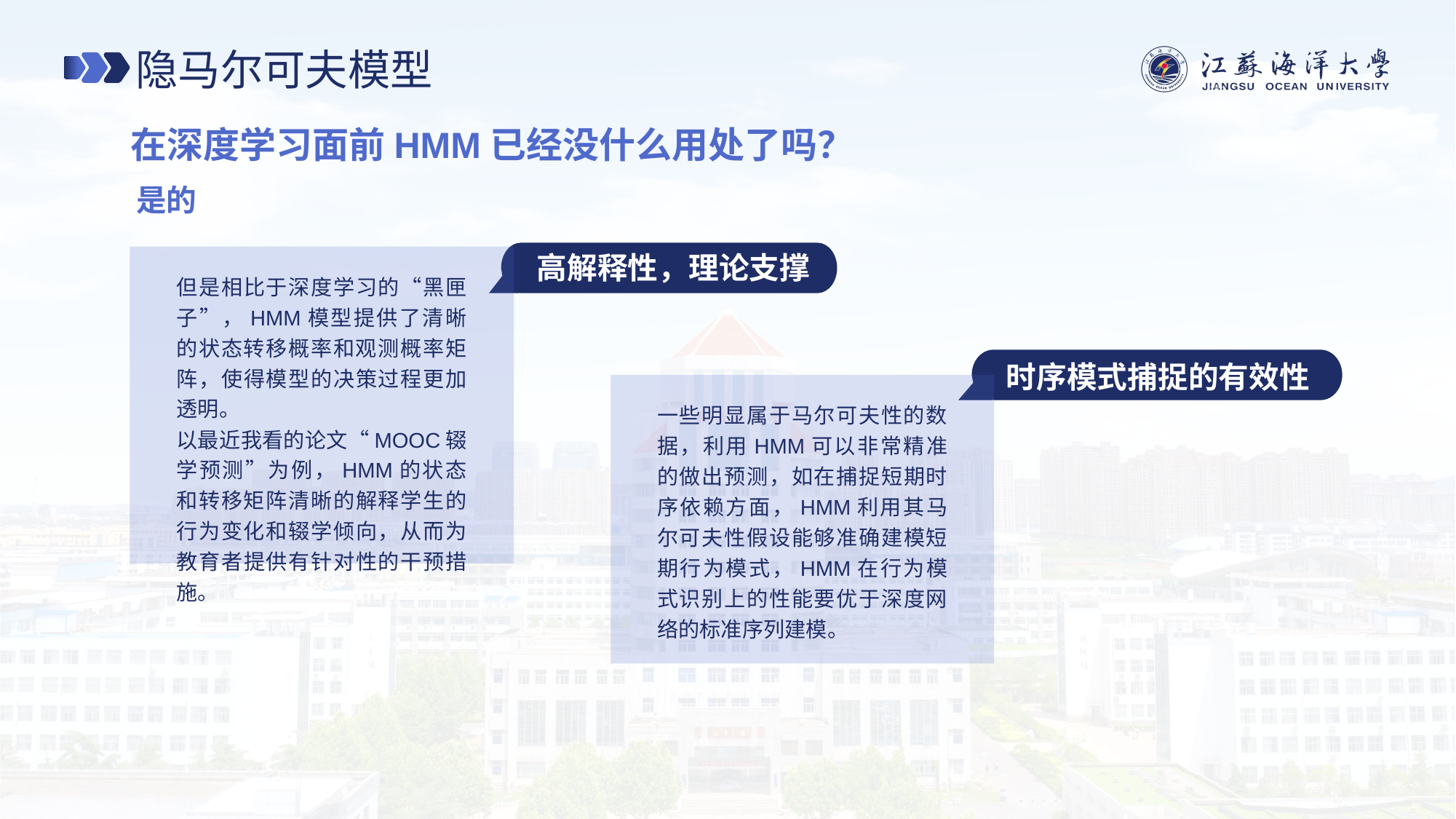

隐马尔可夫模型

在深度学习面前HMM已经没什么用处了吗？
是的

高解释性，理论支撑

但是相比于深度学习的“黑匣子”，HMM模型提供了清晰的状态转移概率和观测概率矩阵，使得模型的决策过程更加透明。
以最近我看的论文“MOOC辍学预测”为例，HMM的状态和转移矩阵清晰的解释学生的行为变化和辍学倾向，从而为教育者提供有针对性的干预措施。

时序模式捕捉的有效性

一些明显属于马尔可夫性的数据，利用HMM可以非常精准的做出预测，如在捕捉短期时序依赖方面，HMM利用其马尔可夫性假设能够准确建模短期行为模式，HMM在行为模式识别上的性能要优于深度网络的标准序列建模。